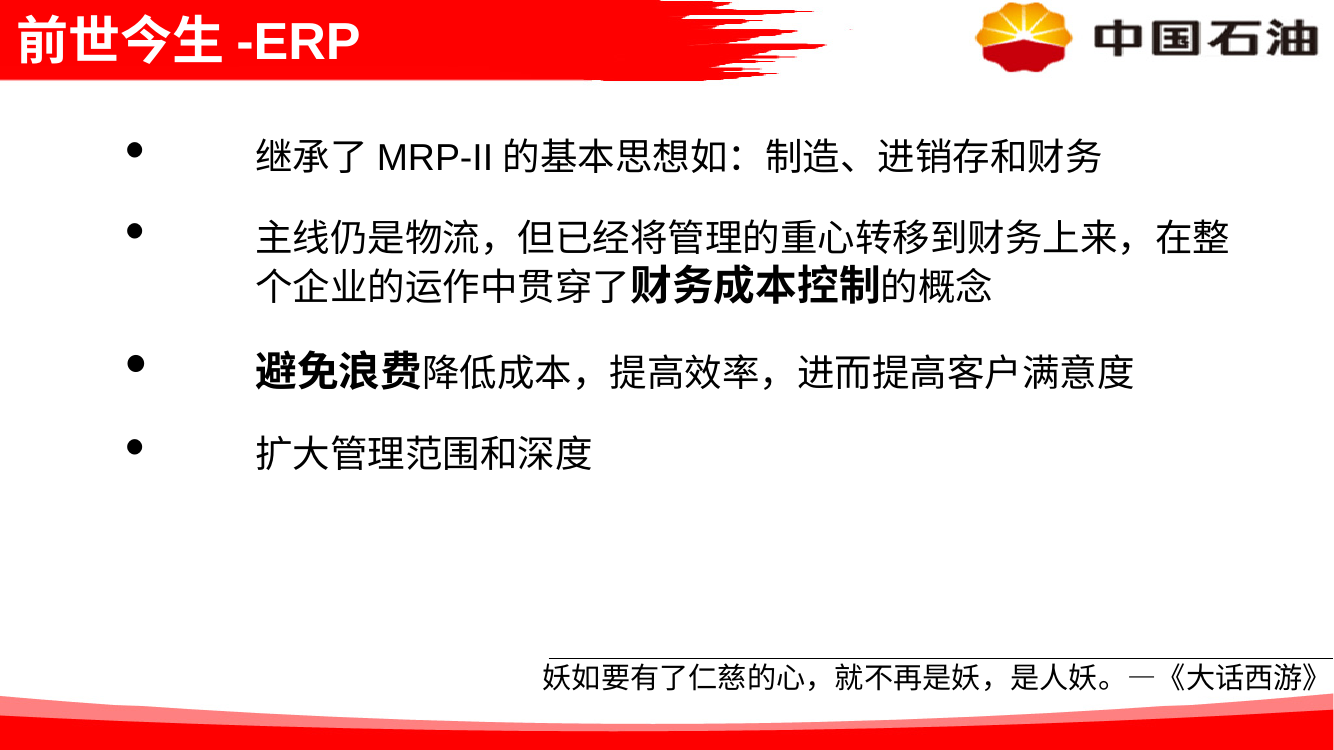

# 前世今生-ERP
继承了MRP-II的基本思想如：制造、进销存和财务
主线仍是物流，但已经将管理的重心转移到财务上来，在整个企业的运作中贯穿了财务成本控制的概念
避免浪费降低成本，提高效率，进而提高客户满意度
扩大管理范围和深度
妖如要有了仁慈的心，就不再是妖，是人妖。—《大话西游》